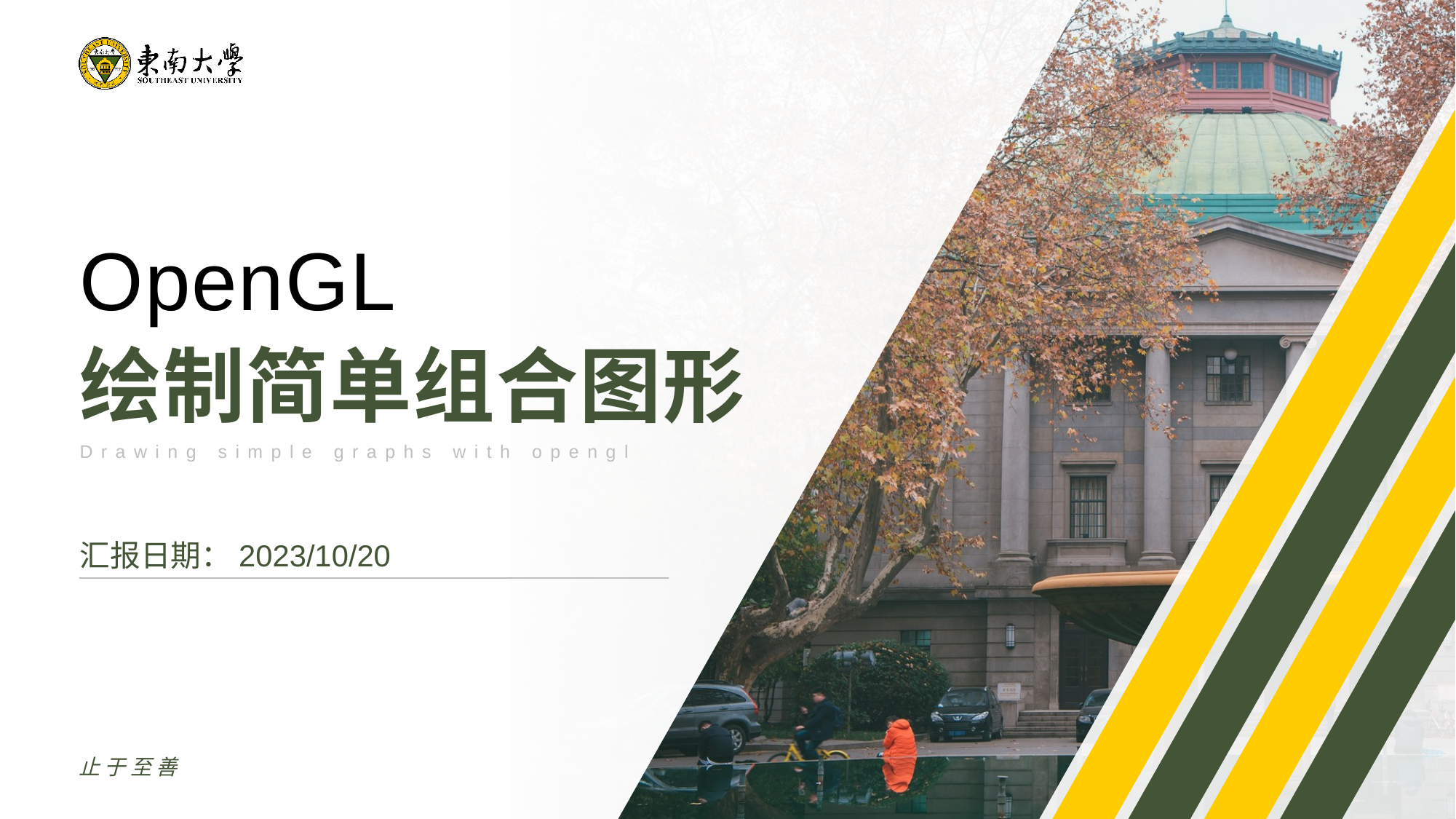

OpenGL
绘制简单组合图形
Drawing simple graphs with opengl

汇报日期：2023/10/20
止于至善